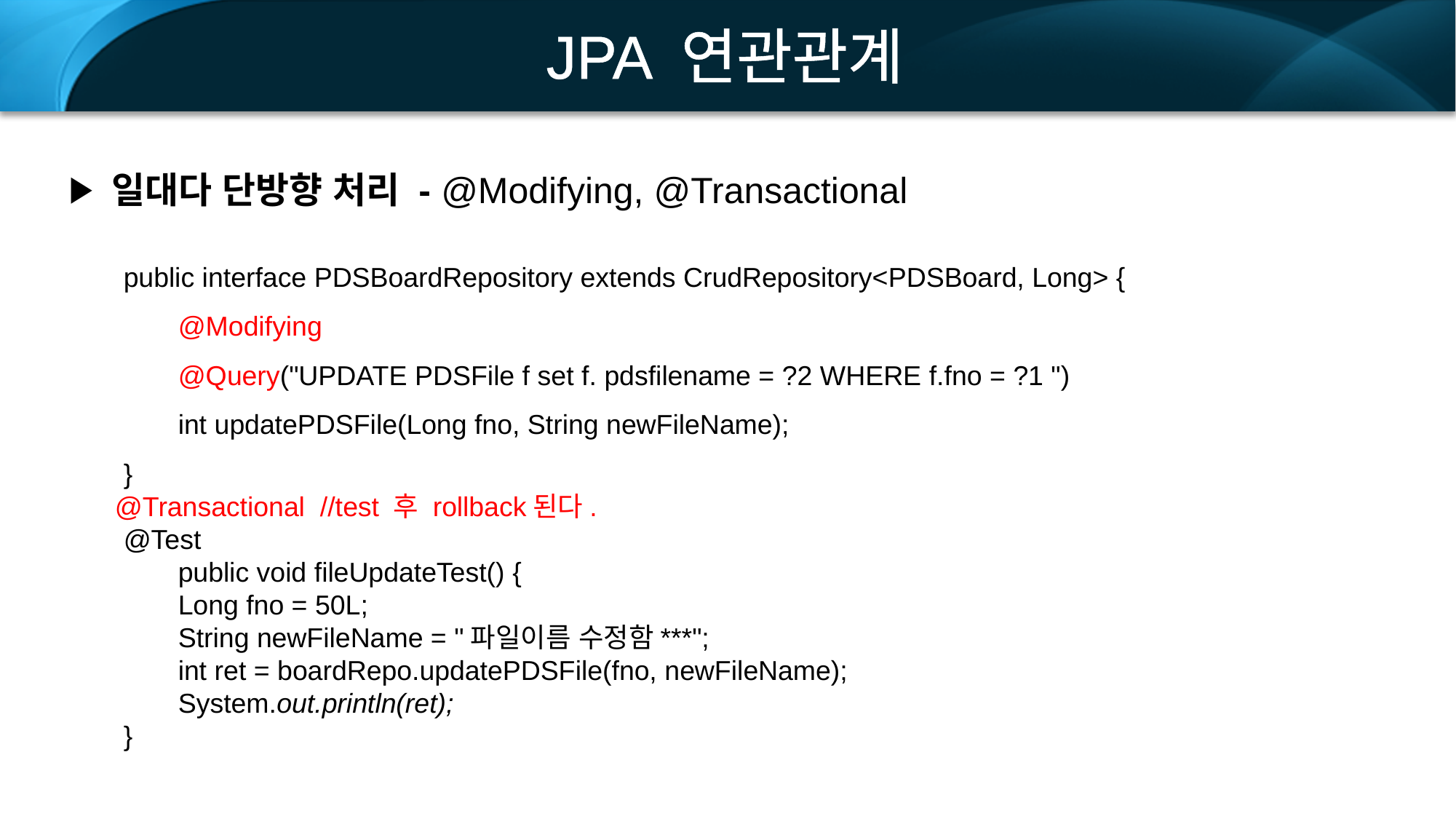

JPA 연관관계
일대다 단방향 처리 - @Modifying, @Transactional

public interface PDSBoardRepository extends CrudRepository<PDSBoard, Long> {
@Modifying
@Query("UPDATE PDSFile f set f. pdsfilename = ?2 WHERE f.fno = ?1 ")
int updatePDSFile(Long fno, String newFileName);
}
      @Transactional  //test 후 rollback된다.
@Test
public void fileUpdateTest() {
Long fno = 50L;
String newFileName = "파일이름 수정함***";
int ret = boardRepo.updatePDSFile(fno, newFileName);
System.out.println(ret);
}